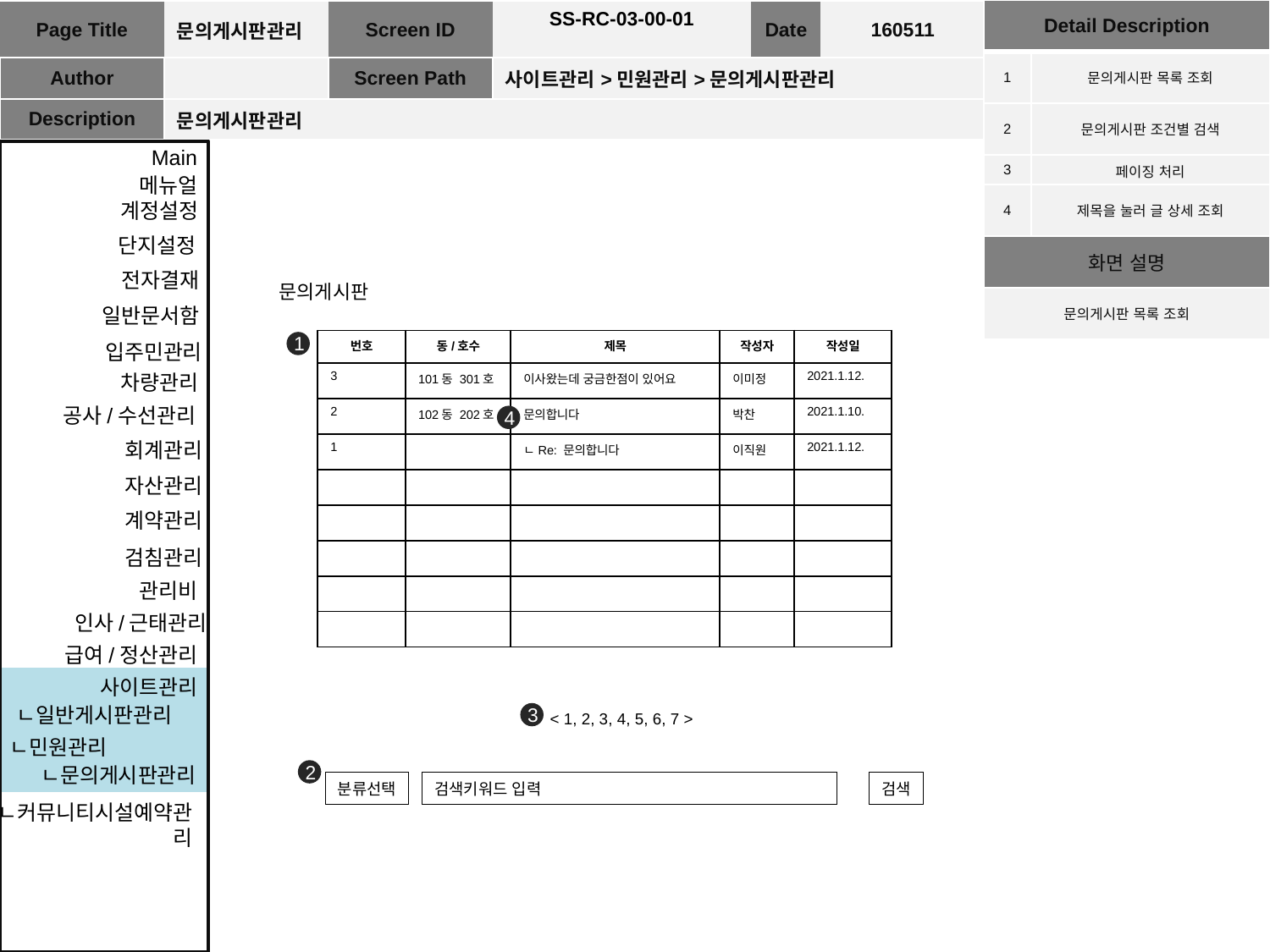

| Detail Description |  |
| --- | --- |
| 1 | 문의게시판 목록 조회 |
| 2 | 문의게시판 조건별 검색 |
| 3 | 페이징 처리 |
| 4 | 제목을 눌러 글 상세 조회 |
| 화면 설명 |  |
| 문의게시판 목록 조회 |  |
| Page Title | 문의게시판관리 | Screen ID | SS-RC-03-00-01 | Date | 160511 |
| --- | --- | --- | --- | --- | --- |
| Author |  | Screen Path | 사이트관리>민원관리>문의게시판관리 |  |  |
| Description | 문의게시판관리 |  |  |  |  |
Main

메뉴얼
계정설정
단지설정
전자결재
문의게시판
일반문서함
| 번호 | 동/호수 | 제목 | 작성자 | 작성일 |
| --- | --- | --- | --- | --- |
| 3 | 101동 301호 | 이사왔는데 궁금한점이 있어요 | 이미정 | 2021.1.12. |
| 2 | 102동 202호 | 문의합니다 | 박찬 | 2021.1.10. |
| 1 |  | ㄴRe: 문의합니다 | 이직원 | 2021.1.12. |
|  |  |  |  |  |
|  |  |  |  |  |
|  |  |  |  |  |
|  |  |  |  |  |
|  |  |  |  |  |
1
입주민관리
차량관리
공사/수선관리
4
회계관리
자산관리
계약관리
검침관리
관리비
인사/근태관리
급여/정산관리

사이트관리
ㄴ일반게시판관리
< 1, 2, 3, 4, 5, 6, 7 >
3
ㄴ민원관리
ㄴ문의게시판관리
2
분류선택
검색키워드 입력
검색
ㄴ커뮤니티시설예약관리